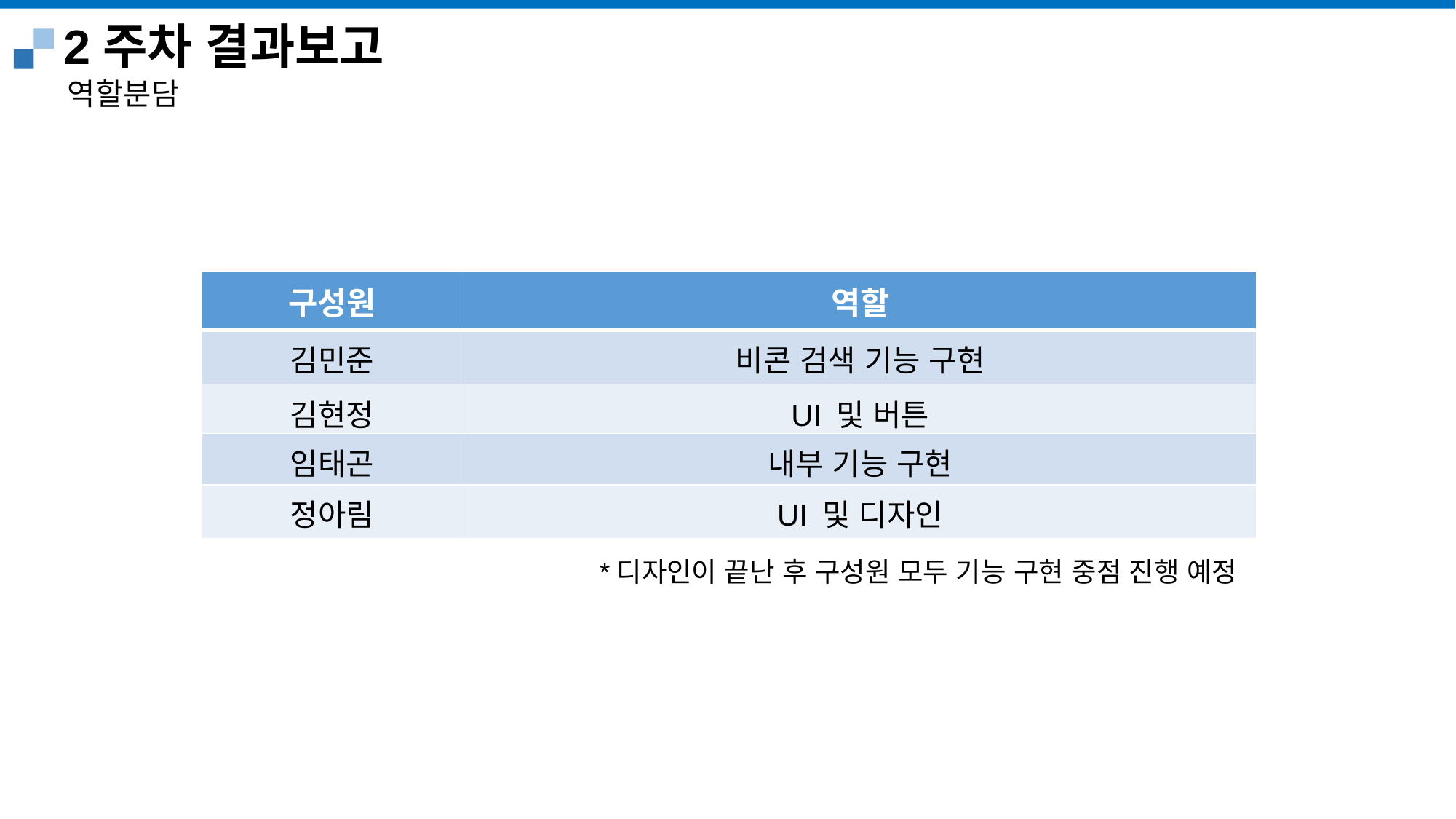

2주차 결과보고

역할분담
| 구성원 | 역할 |
| --- | --- |
| 김민준 | 비콘 검색 기능 구현 |
| 김현정 | UI 및 버튼 |
| 임태곤 | 내부 기능 구현 |
| 정아림 | UI 및 디자인 |
*디자인이 끝난 후 구성원 모두 기능 구현 중점 진행 예정